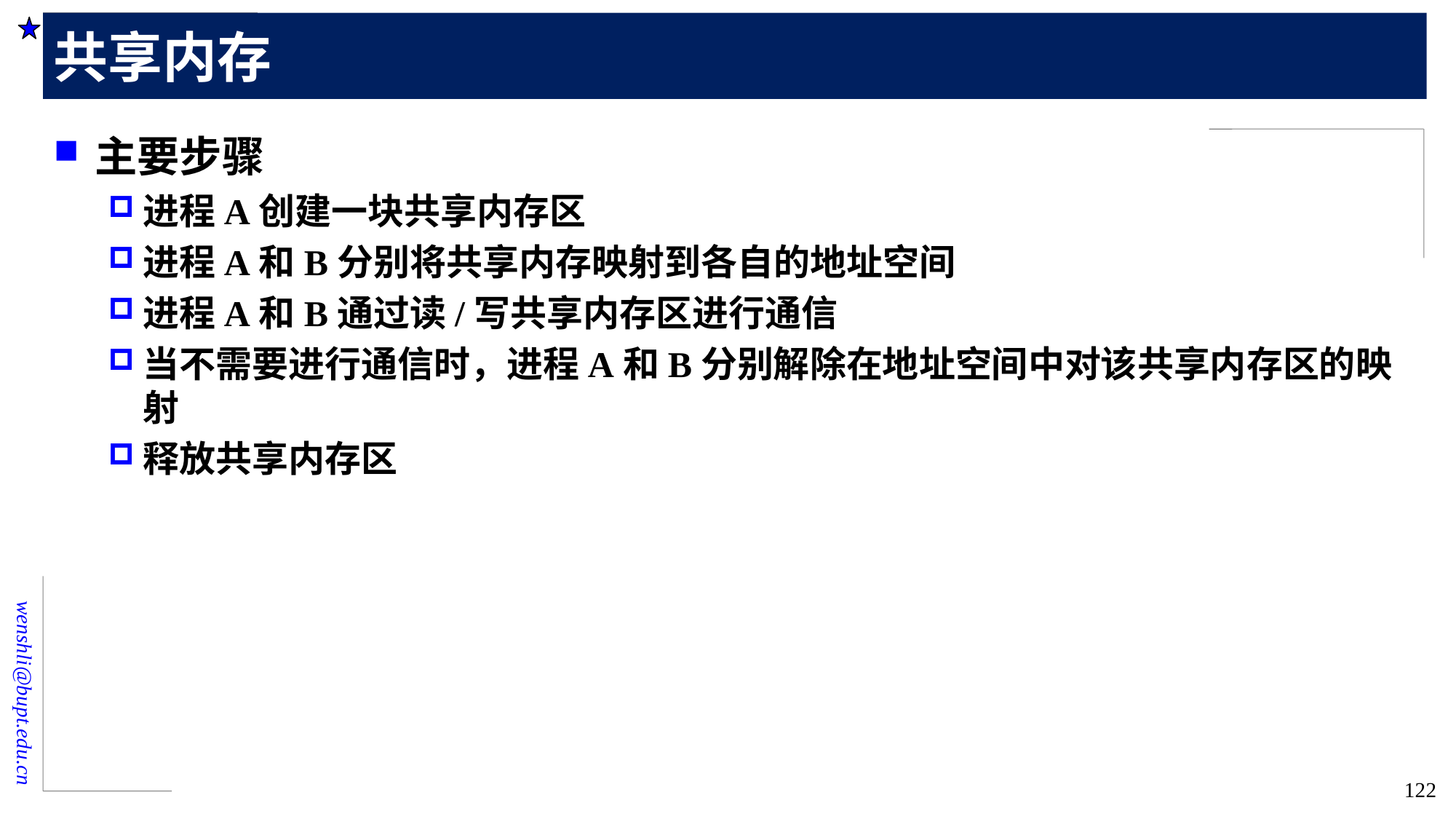

# 共享内存
主要步骤
进程A创建一块共享内存区
进程A和B分别将共享内存映射到各自的地址空间
进程A和B通过读/写共享内存区进行通信
当不需要进行通信时，进程A和B分别解除在地址空间中对该共享内存区的映射
释放共享内存区
122